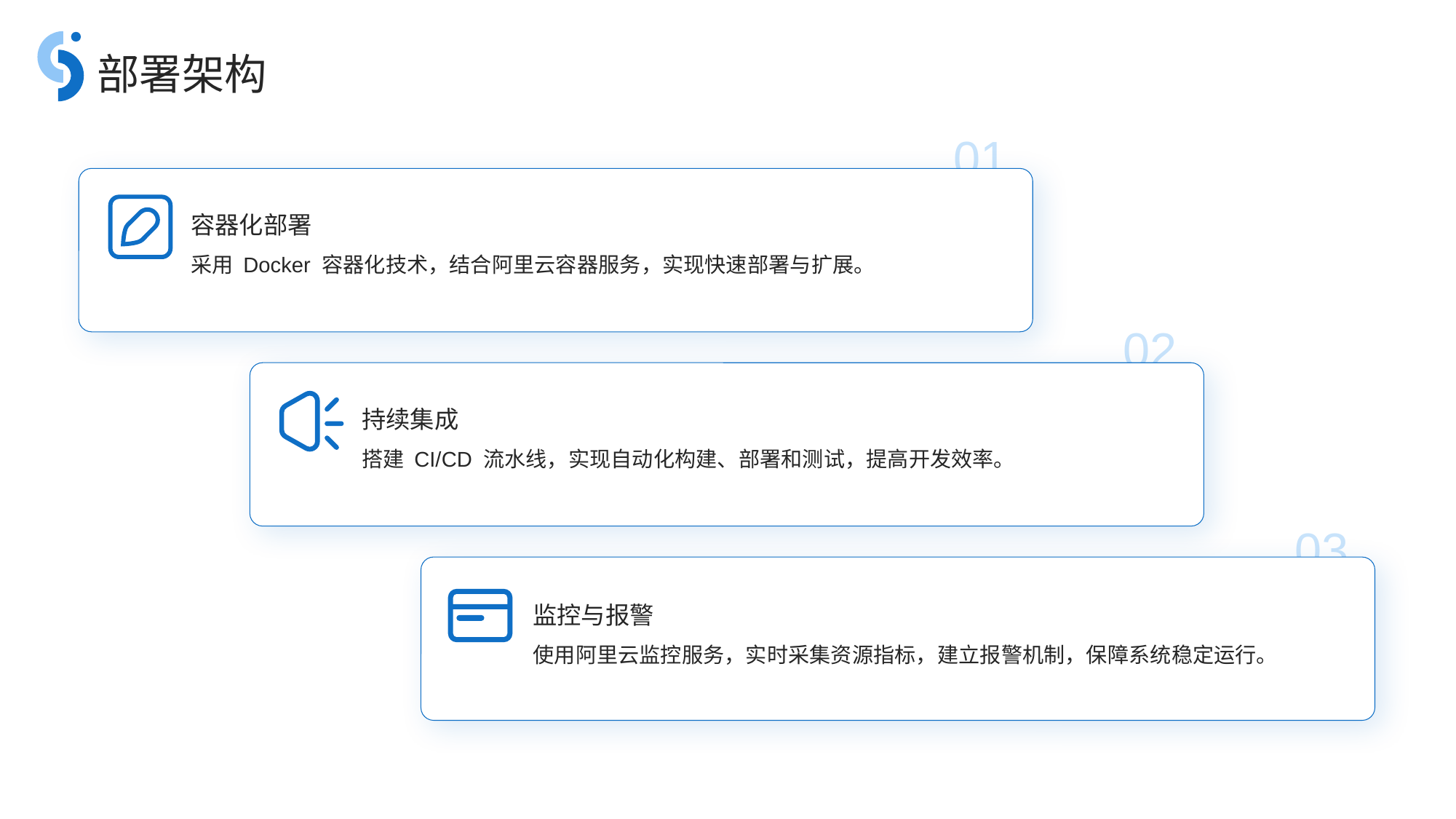

部署架构

01

容器化部署

采用 Docker 容器化技术，结合阿里云容器服务，实现快速部署与扩展。
02

持续集成

搭建 CI/CD 流水线，实现自动化构建、部署和测试，提高开发效率。
03

监控与报警

使用阿里云监控服务，实时采集资源指标，建立报警机制，保障系统稳定运行。